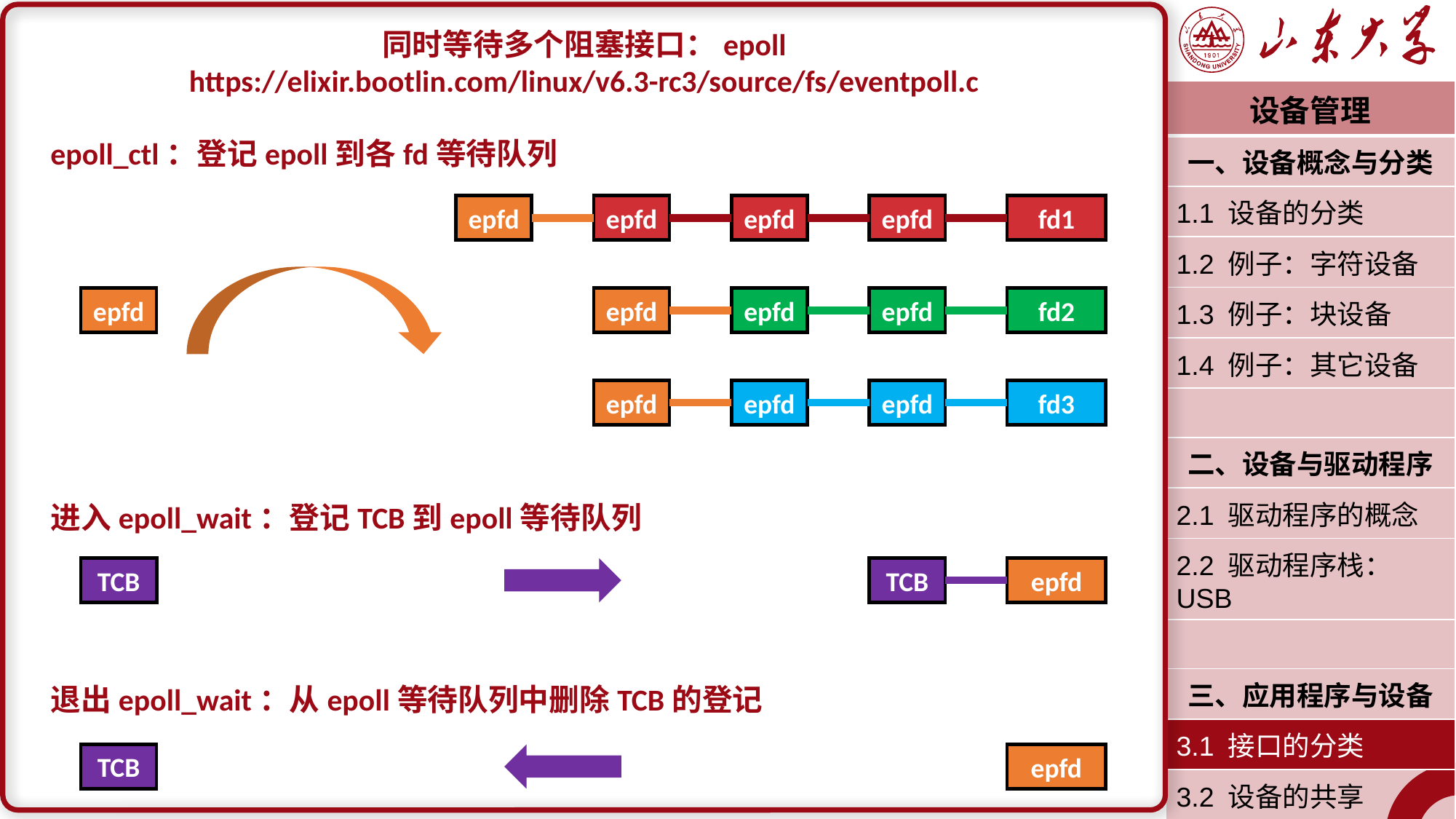

同时等待多个阻塞接口：epoll
https://elixir.bootlin.com/linux/v6.3-rc3/source/fs/eventpoll.c

epoll_ctl：登记epoll到各fd等待队列

进入epoll_wait：登记TCB到epoll等待队列

退出epoll_wait：从epoll等待队列中删除TCB的登记
| 设备管理 |
| --- |
| 一、设备概念与分类 |
| 1.1 设备的分类 |
| 1.2 例子：字符设备 |
| 1.3 例子：块设备 |
| 1.4 例子：其它设备 |
|  |
| 二、设备与驱动程序 |
| 2.1 驱动程序的概念 |
| 2.2 驱动程序栈：USB |
|  |
| 三、应用程序与设备 |
| 3.1 接口的分类 |
| 3.2 设备的共享 |
| 潘润宇 2023.04 |
epfd
epfd
epfd
epfd
fd1

epfd
epfd
epfd
epfd
fd2
epfd
epfd
epfd
fd3
TCB

TCB
epfd
TCB

epfd